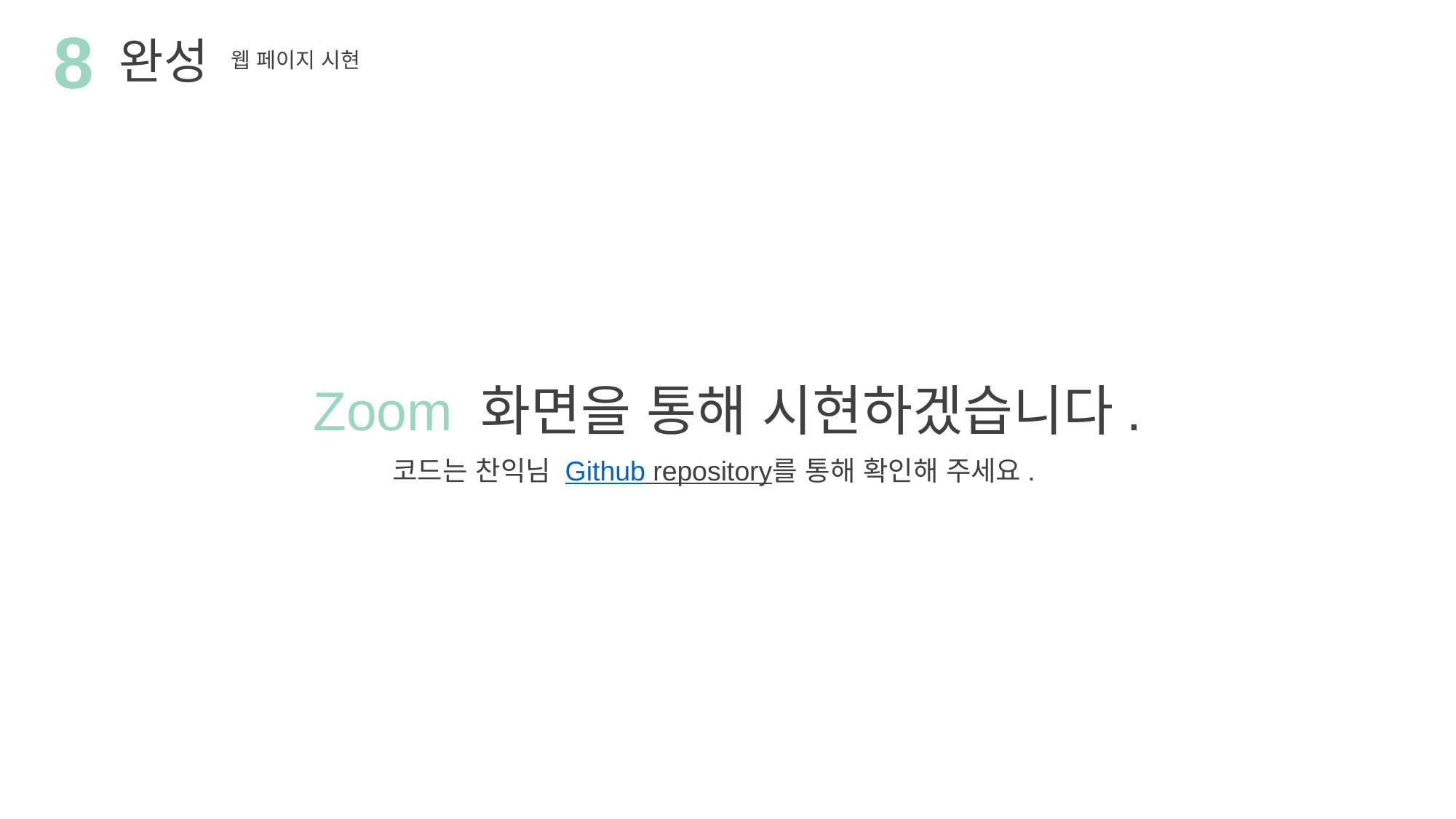

8
완성
웹 페이지 시현
Zoom 화면을 통해 시현하겠습니다.
코드는 찬익님 Github repository를 통해 확인해 주세요.